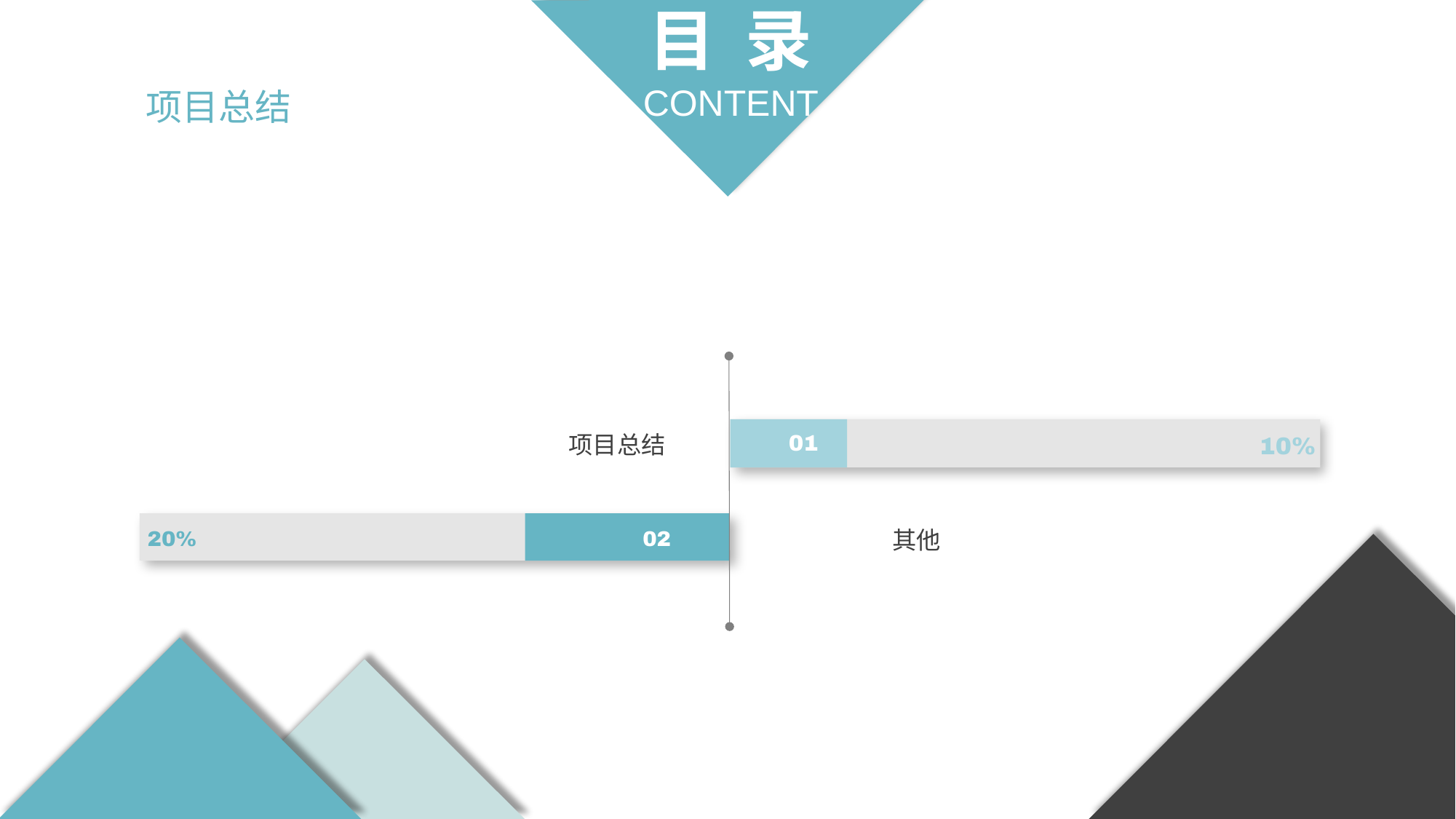

目  录
CONTENT
项目总结

项目总结
01
10%

其他
02
20%